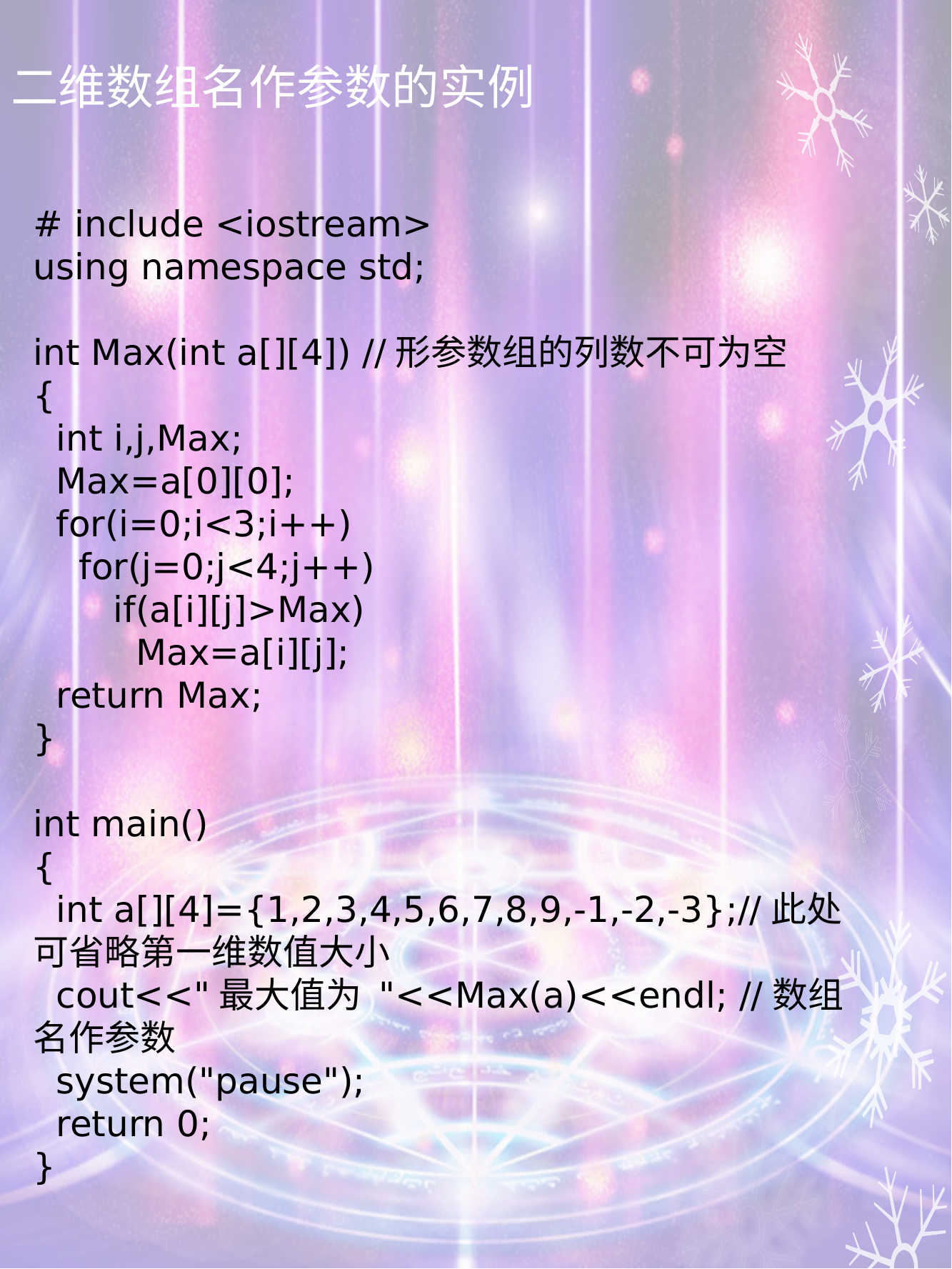

# 二维数组名作参数的实例

# include <iostream>
using namespace std;

int Max(int a[][4]) //形参数组的列数不可为空
{
  int i,j,Max;
  Max=a[0][0];
  for(i=0;i<3;i++)
    for(j=0;j<4;j++)
       if(a[i][j]>Max)
         Max=a[i][j];
  return Max;
}

int main()
{
  int a[][4]={1,2,3,4,5,6,7,8,9,-1,-2,-3};//此处可省略第一维数值大小
  cout<<"最大值为 "<<Max(a)<<endl; //数组名作参数
  system("pause");
  return 0;
}